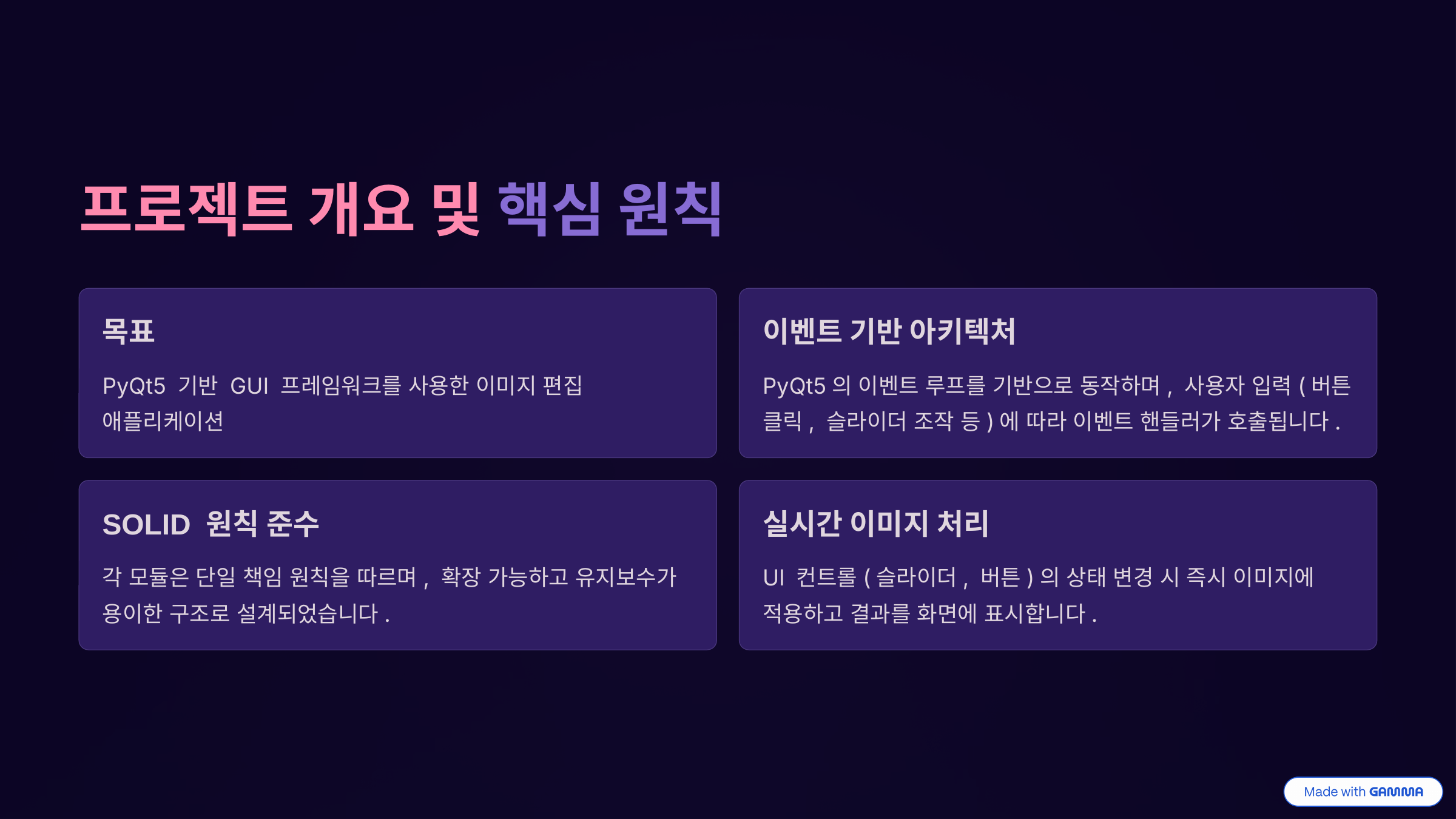

프로젝트 개요 및 핵심 원칙

목표
이벤트 기반 아키텍처
PyQt5 기반 GUI 프레임워크를 사용한 이미지 편집 애플리케이션
PyQt5의 이벤트 루프를 기반으로 동작하며, 사용자 입력(버튼 클릭, 슬라이더 조작 등)에 따라 이벤트 핸들러가 호출됩니다.

SOLID 원칙 준수
실시간 이미지 처리
각 모듈은 단일 책임 원칙을 따르며, 확장 가능하고 유지보수가 용이한 구조로 설계되었습니다.
UI 컨트롤(슬라이더, 버튼)의 상태 변경 시 즉시 이미지에 적용하고 결과를 화면에 표시합니다.